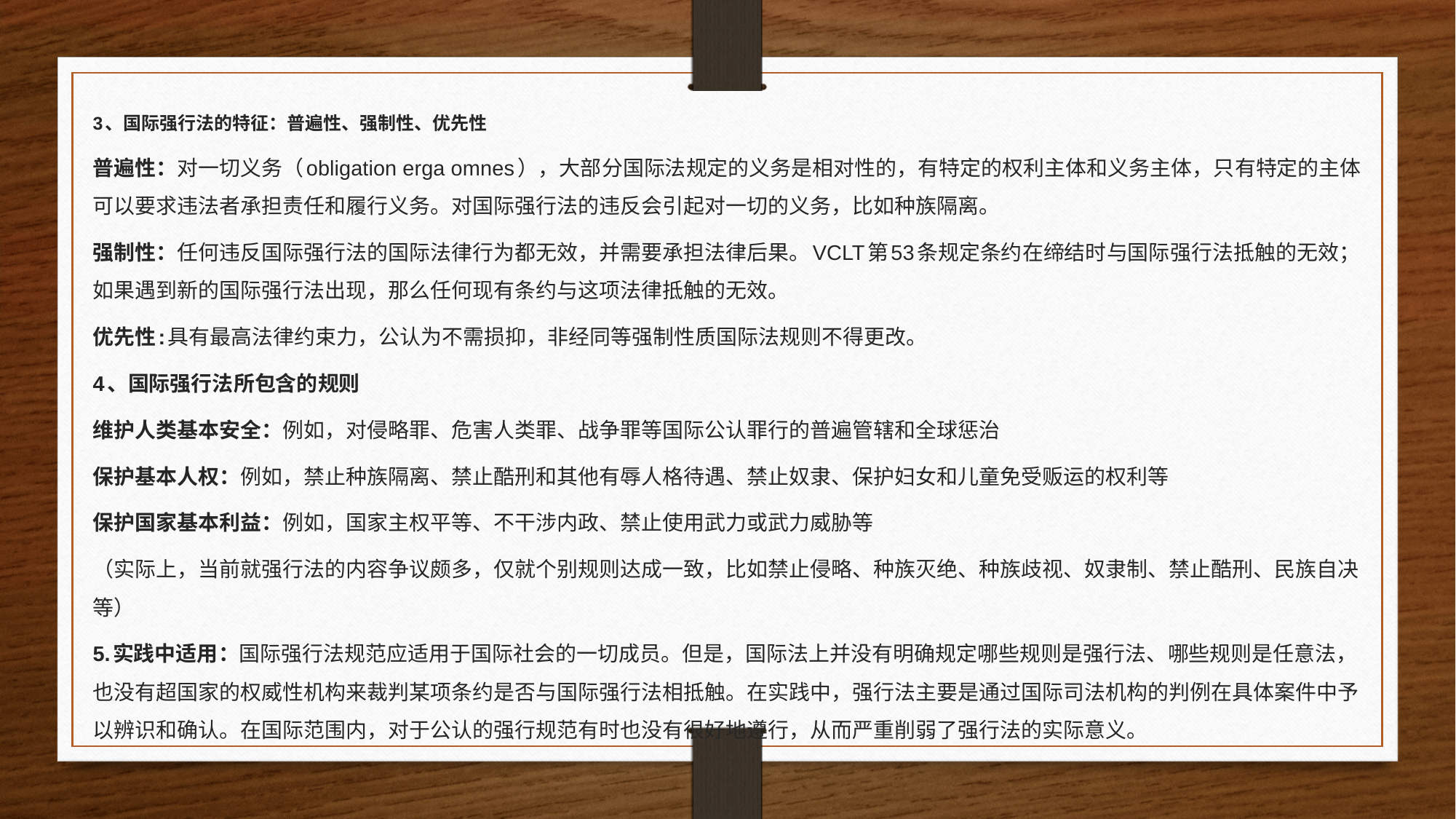

3、国际强行法的特征：普遍性、强制性、优先性
普遍性：对一切义务（obligation erga omnes），大部分国际法规定的义务是相对性的，有特定的权利主体和义务主体，只有特定的主体可以要求违法者承担责任和履行义务。对国际强行法的违反会引起对一切的义务，比如种族隔离。
强制性：任何违反国际强行法的国际法律行为都无效，并需要承担法律后果。VCLT第53条规定条约在缔结时与国际强行法抵触的无效；如果遇到新的国际强行法出现，那么任何现有条约与这项法律抵触的无效。
优先性:具有最高法律约束力，公认为不需损抑，非经同等强制性质国际法规则不得更改。
4、国际强行法所包含的规则
维护人类基本安全：例如，对侵略罪、危害人类罪、战争罪等国际公认罪行的普遍管辖和全球惩治
保护基本人权：例如，禁止种族隔离、禁止酷刑和其他有辱人格待遇、禁止奴隶、保护妇女和儿童免受贩运的权利等
保护国家基本利益：例如，国家主权平等、不干涉内政、禁止使用武力或武力威胁等
（实际上，当前就强行法的内容争议颇多，仅就个别规则达成一致，比如禁止侵略、种族灭绝、种族歧视、奴隶制、禁止酷刑、民族自决等）
5.实践中适用：国际强行法规范应适用于国际社会的一切成员。但是，国际法上并没有明确规定哪些规则是强行法、哪些规则是任意法，也没有超国家的权威性机构来裁判某项条约是否与国际强行法相抵触。在实践中，强行法主要是通过国际司法机构的判例在具体案件中予以辨识和确认。在国际范围内，对于公认的强行规范有时也没有很好地遵行，从而严重削弱了强行法的实际意义。